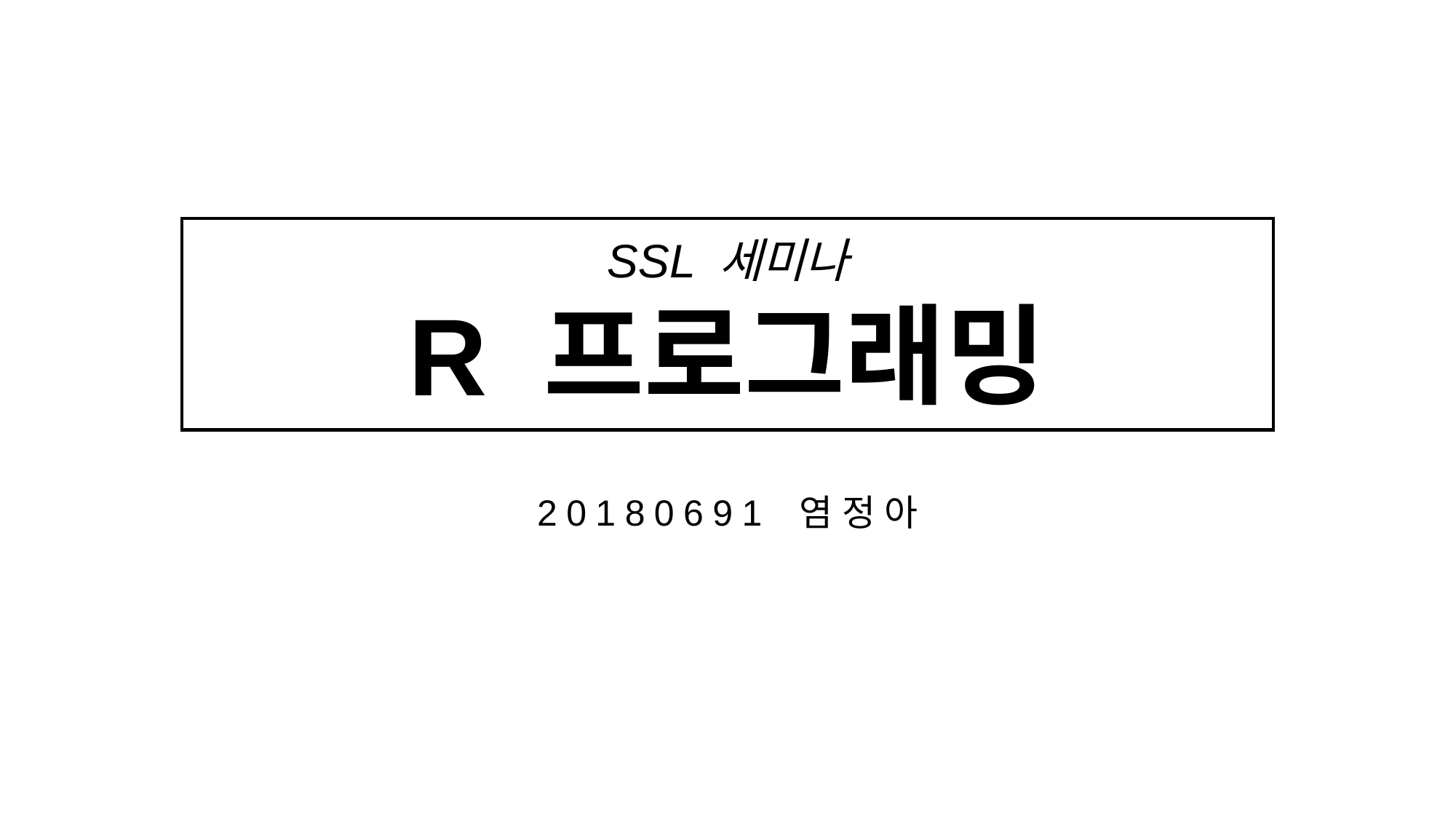

# SSL 세미나 R 프로그래밍
20180691 염정아